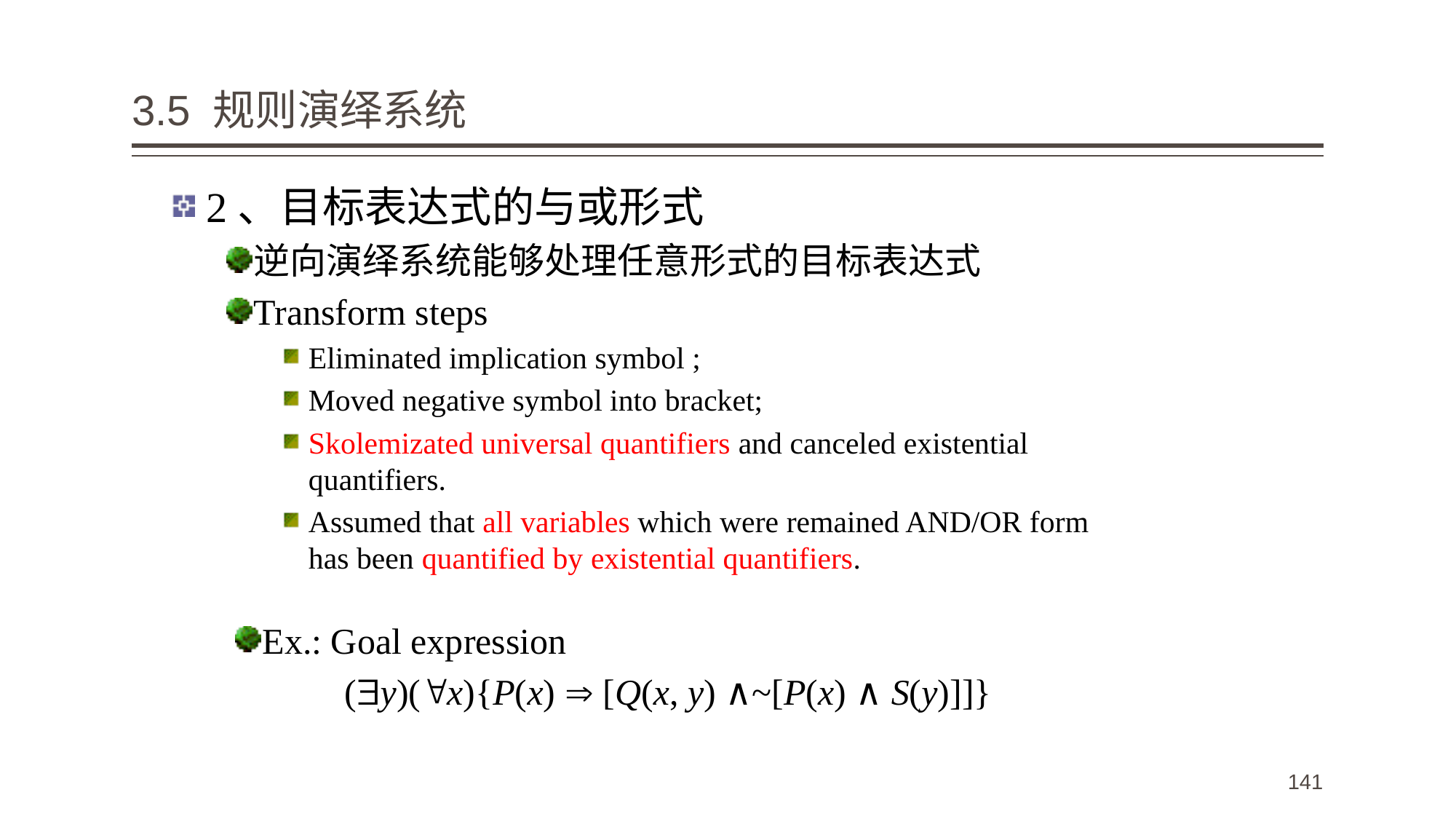

# 3.5 规则演绎系统

2、目标表达式的与或形式
逆向演绎系统能够处理任意形式的目标表达式
Transform steps
Eliminated implication symbol ;
Moved negative symbol into bracket;
Skolemizated universal quantifiers and canceled existential quantifiers.
Assumed that all variables which were remained AND/OR form has been quantified by existential quantifiers.
Ex.: Goal expression
            (∃y)(∀x){P(x) ⇒ [Q(x, y) ∧~[P(x) ∧ S(y)]]}
141